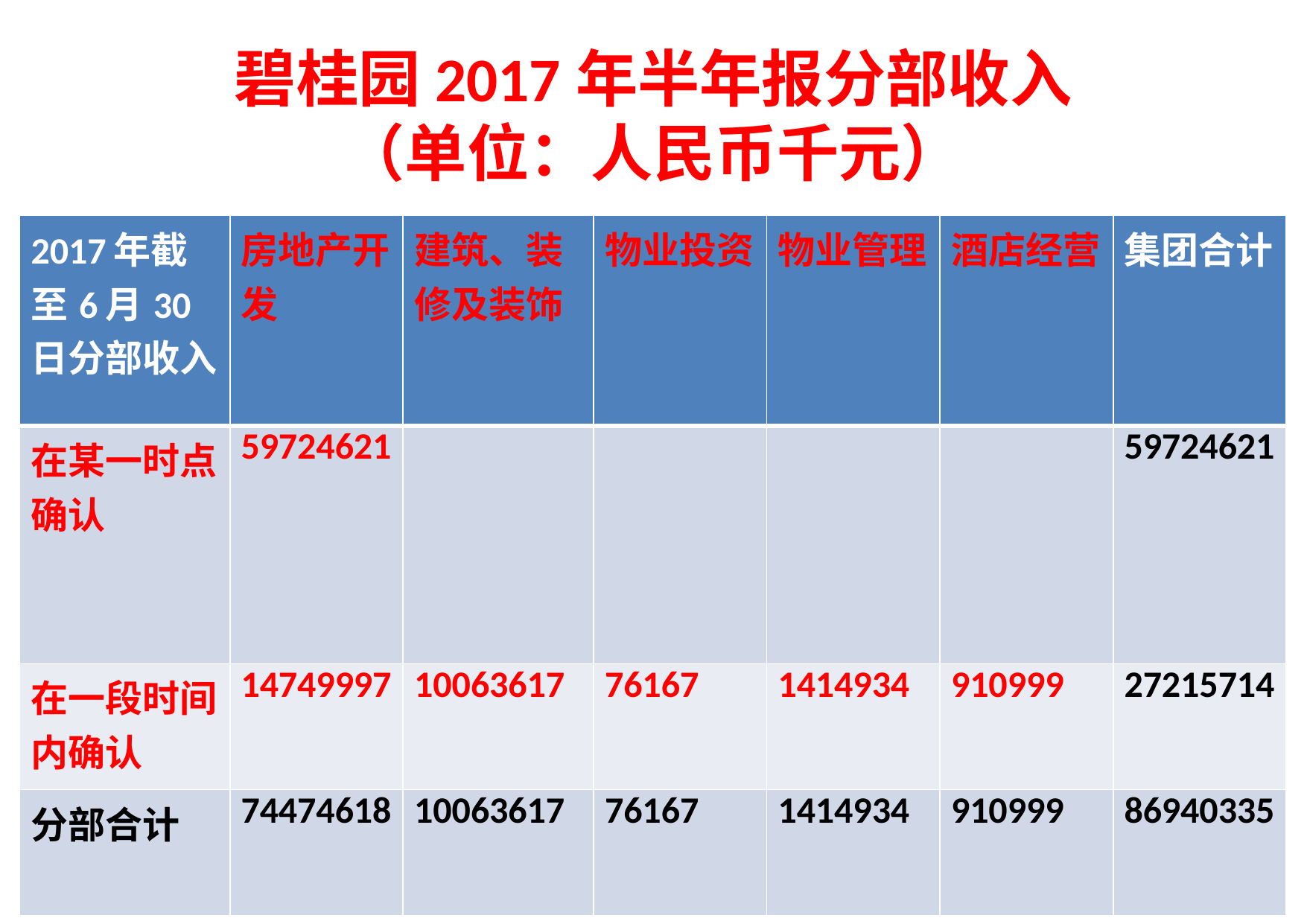

# 碧桂园2017年半年报分部收入 （单位：人民币千元）
| 2017年截至6月30日分部收入 | 房地产开发 | 建筑、装修及装饰 | 物业投资 | 物业管理 | 酒店经营 | 集团合计 |
| --- | --- | --- | --- | --- | --- | --- |
| 在某一时点确认 | 59724621 |  |  |  |  | 59724621 |
| 在一段时间内确认 | 14749997 | 10063617 | 76167 | 1414934 | 910999 | 27215714 |
| 分部合计 | 74474618 | 10063617 | 76167 | 1414934 | 910999 | 86940335 |
91